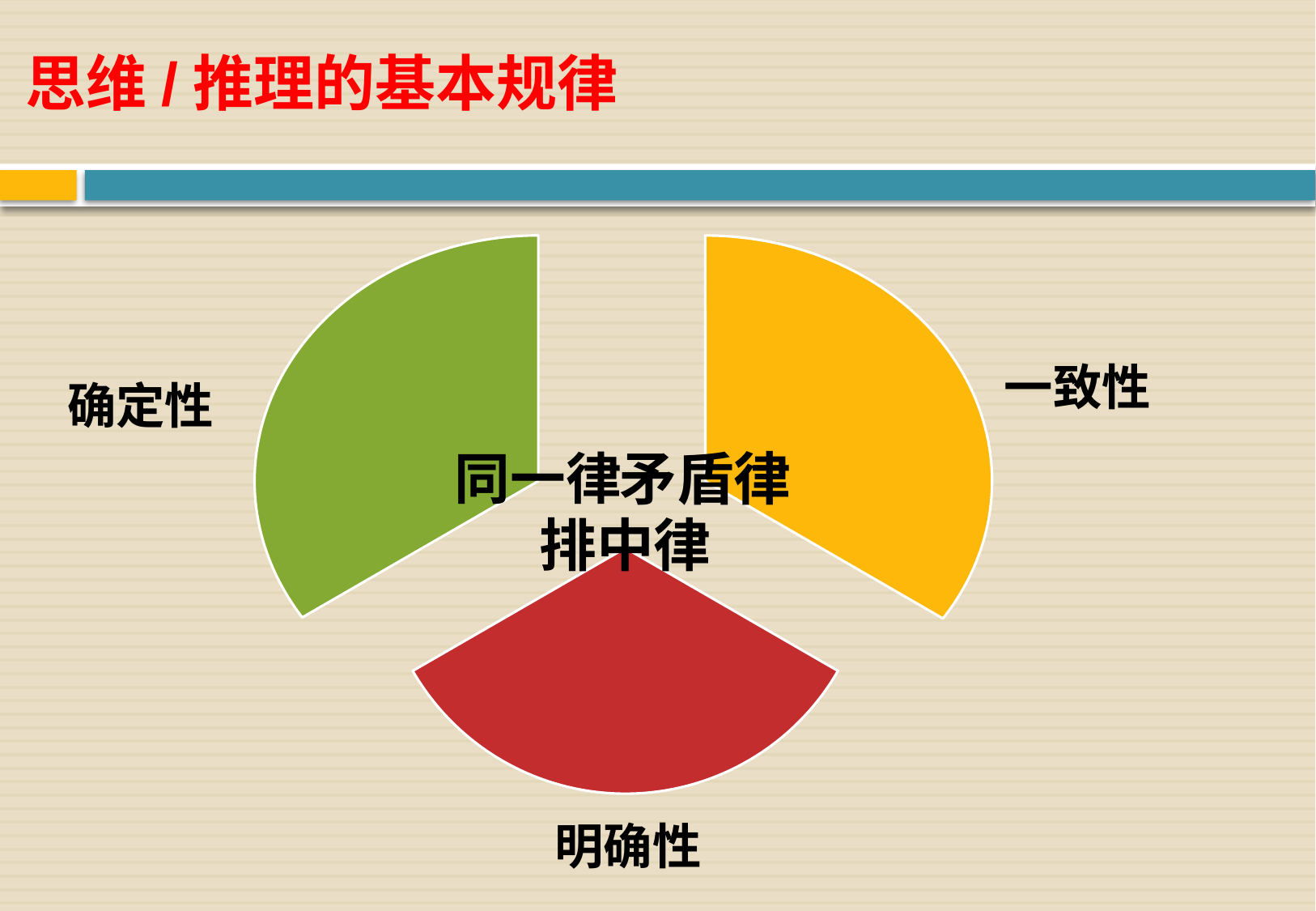

# 思维/推理的基本规律
矛盾律
排中律
同一律
一致性
确定性
明确性